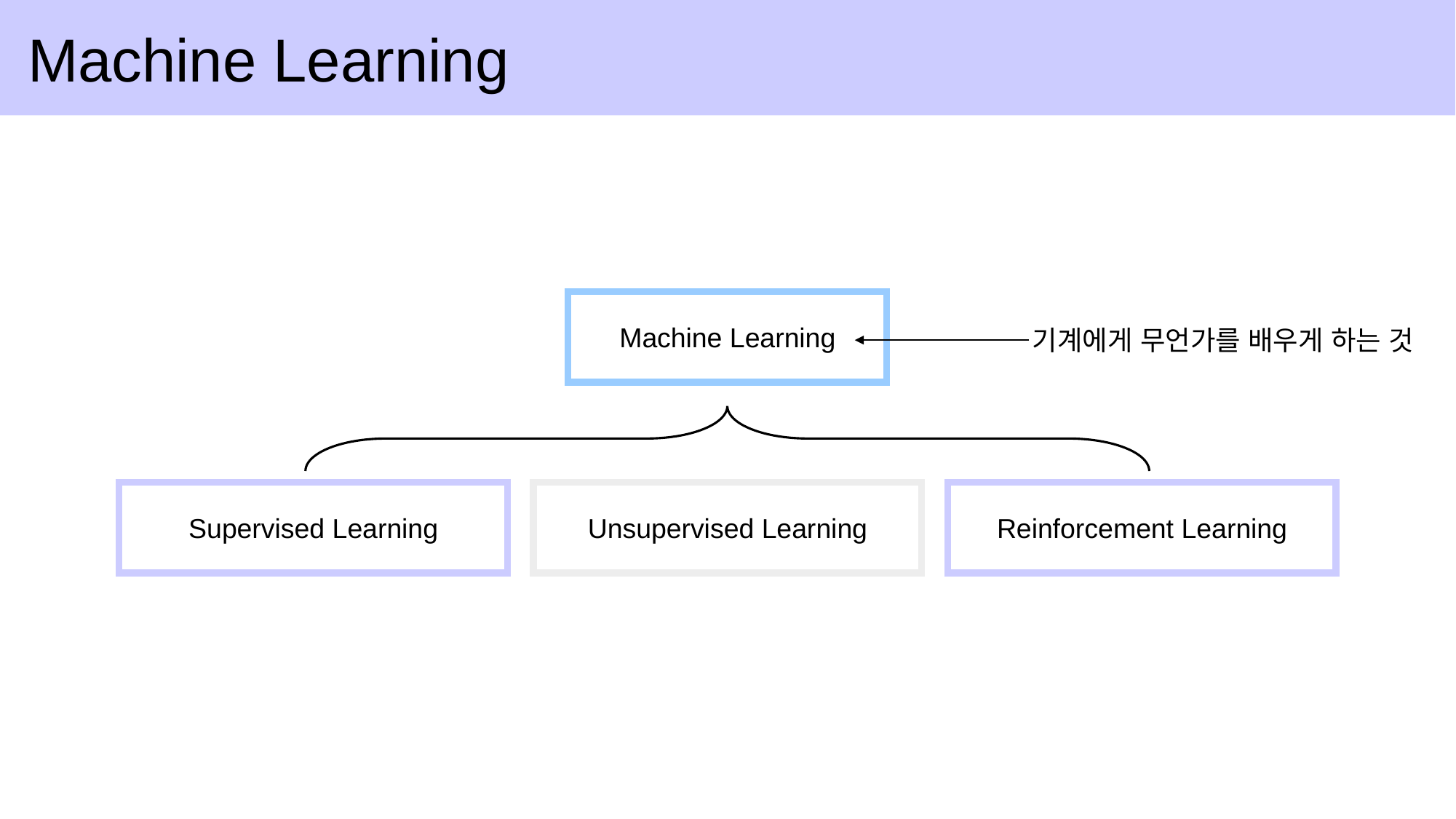

Machine Learning

Machine Learning
기계에게 무언가를 배우게 하는 것
Supervised Learning
Unsupervised Learning
Reinforcement Learning